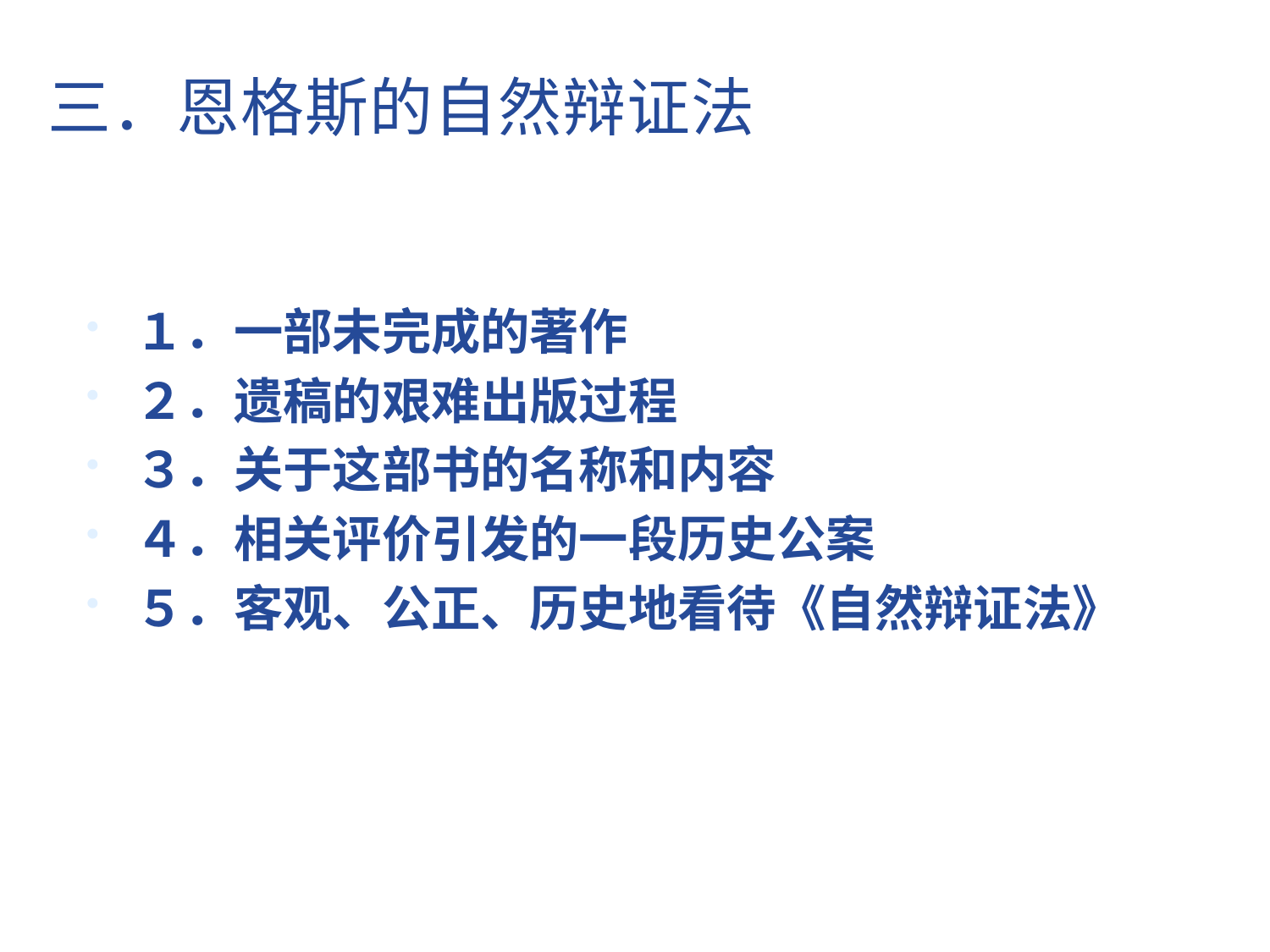

# 三．恩格斯的自然辩证法
１．一部未完成的著作
２．遗稿的艰难出版过程
３．关于这部书的名称和内容
４．相关评价引发的一段历史公案
５．客观、公正、历史地看待《自然辩证法》